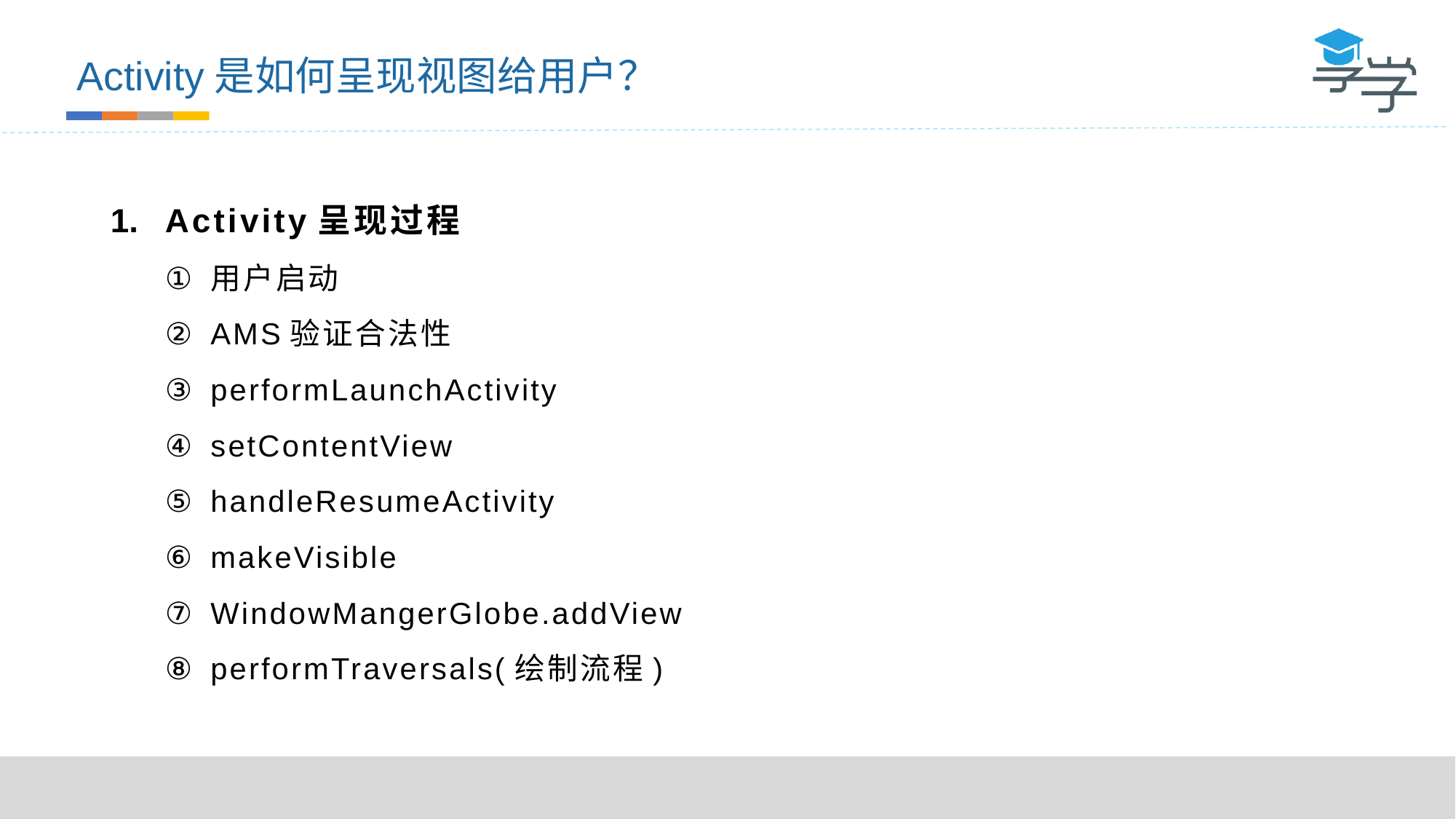

Activity是如何呈现视图给用户？

Activity呈现过程
用户启动
AMS验证合法性
performLaunchActivity
setContentView
handleResumeActivity
makeVisible
WindowMangerGlobe.addView
performTraversals(绘制流程)